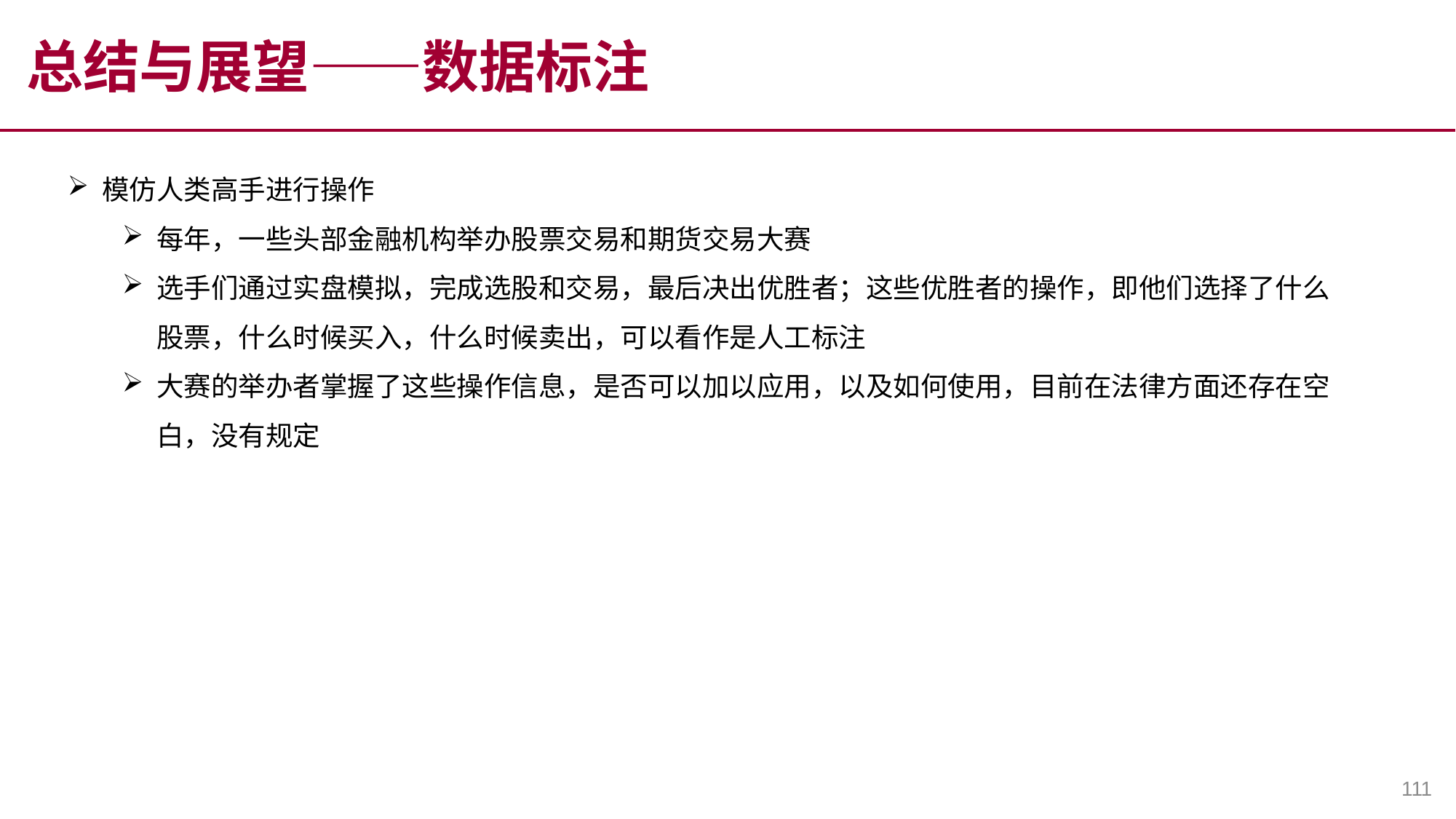

总结与展望——数据标注
模仿人类高手进行操作
每年，一些头部金融机构举办股票交易和期货交易大赛
选手们通过实盘模拟，完成选股和交易，最后决出优胜者；这些优胜者的操作，即他们选择了什么股票，什么时候买入，什么时候卖出，可以看作是人工标注
大赛的举办者掌握了这些操作信息，是否可以加以应用，以及如何使用，目前在法律方面还存在空白，没有规定
111